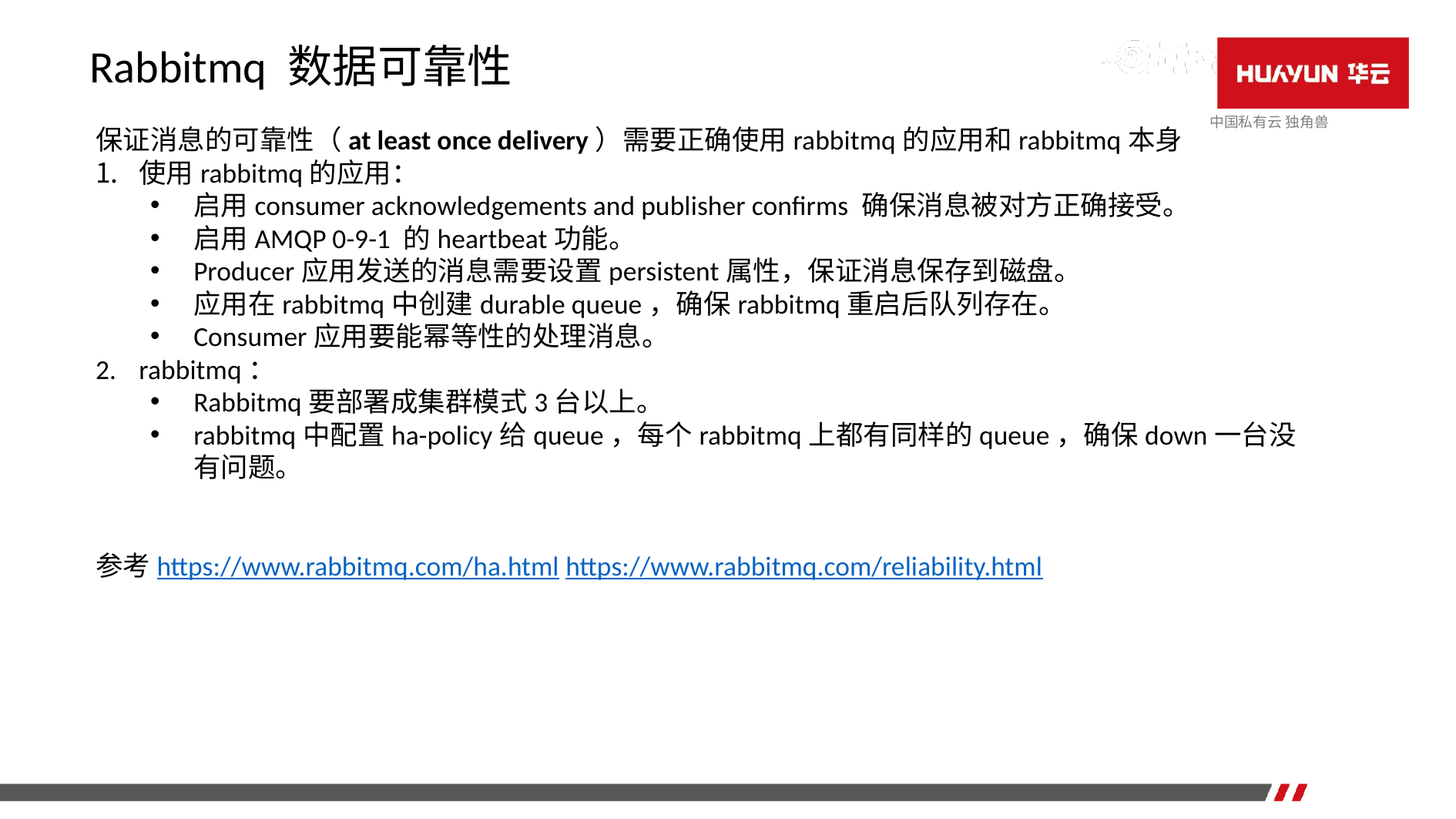

# Rabbitmq 数据可靠性
保证消息的可靠性（at least once delivery）需要正确使用rabbitmq的应用和rabbitmq本身
使用rabbitmq的应用：
启用consumer acknowledgements and publisher confirms 确保消息被对方正确接受。
启用AMQP 0-9-1 的heartbeat功能。
Producer应用发送的消息需要设置persistent属性，保证消息保存到磁盘。
应用在rabbitmq中创建durable queue，确保rabbitmq重启后队列存在。
Consumer应用要能幂等性的处理消息。
rabbitmq：
Rabbitmq要部署成集群模式3台以上。
rabbitmq中配置ha-policy给queue，每个rabbitmq上都有同样的queue，确保down一台没有问题。

参考https://www.rabbitmq.com/ha.html https://www.rabbitmq.com/reliability.html